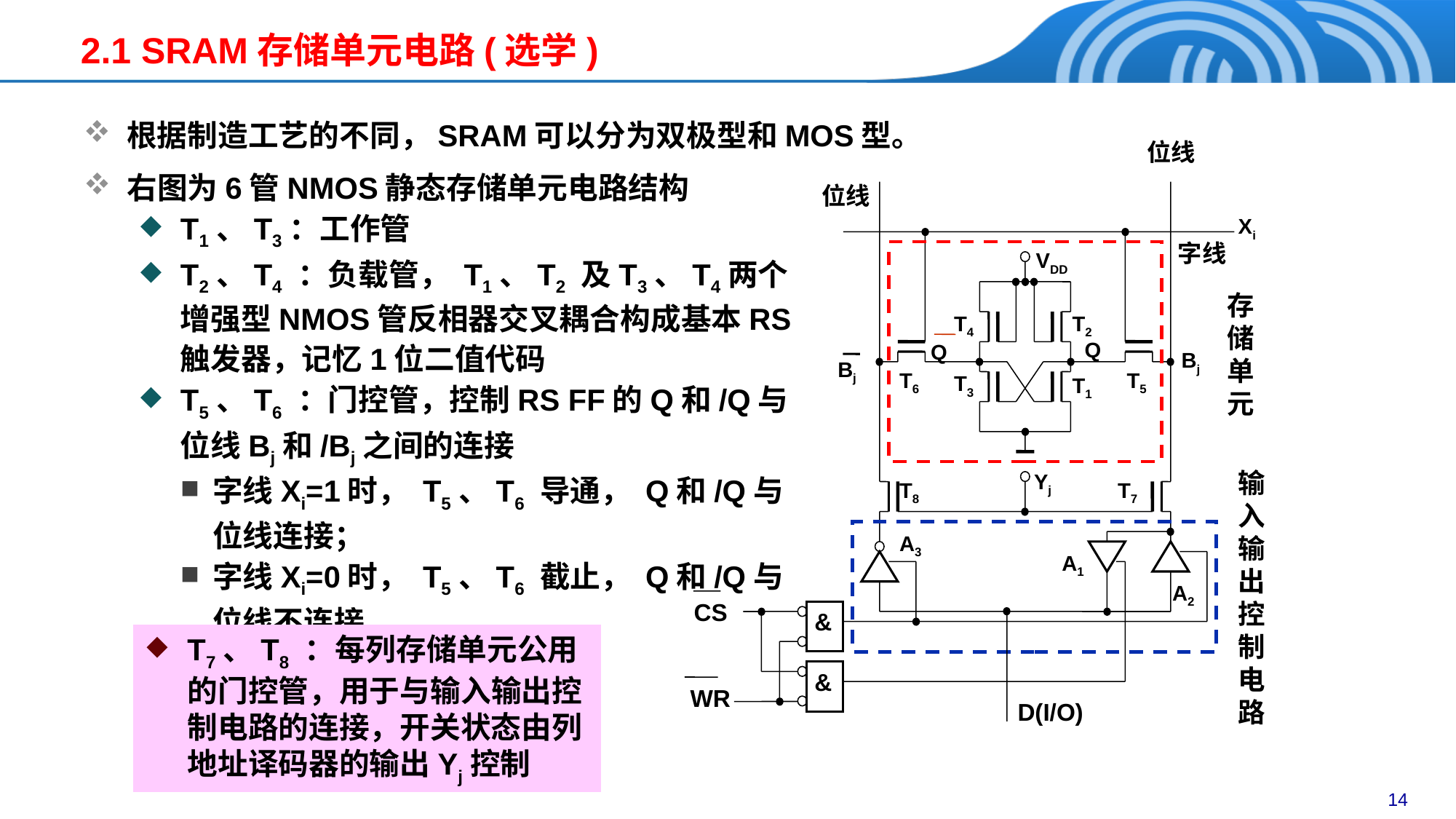

2.1 SRAM存储单元电路(选学)
根据制造工艺的不同，SRAM可以分为双极型和MOS型。
位线
右图为6管NMOS静态存储单元电路结构
T1、T3：工作管
T2、T4 ：负载管， T1、T2 及T3、T4两个增强型NMOS管反相器交叉耦合构成基本RS触发器，记忆1位二值代码
T5、T6 ：门控管，控制RS FF的Q和/Q与位线Bj和/Bj之间的连接
字线Xi=1时， T5、T6 导通， Q和/Q与位线连接；
字线Xi=0时， T5、T6 截止， Q和/Q与位线不连接。
位线

Xi

VDD

T4
T2

Bj
Bj

T6

T5

T3
T1

Yj
T8

T7

存储单元
输入输出控制电路

CS
&

&

WR

D(I/O)

Q
Q

A3
A1
A2
字线
T7、T8 ：每列存储单元公用的门控管，用于与输入输出控制电路的连接，开关状态由列地址译码器的输出Yj控制